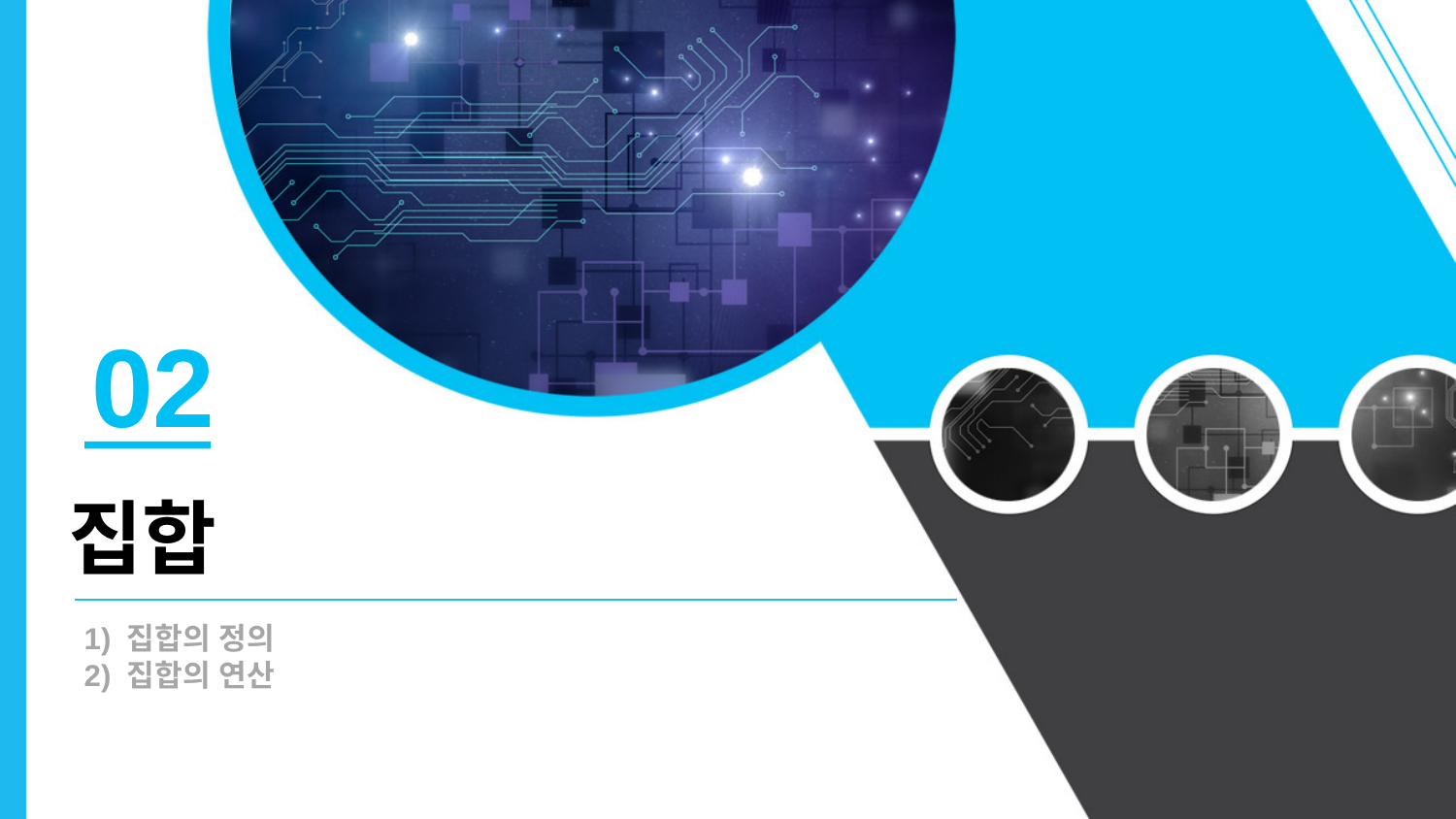

02

집합
1) 집합의 정의
2) 집합의 연산